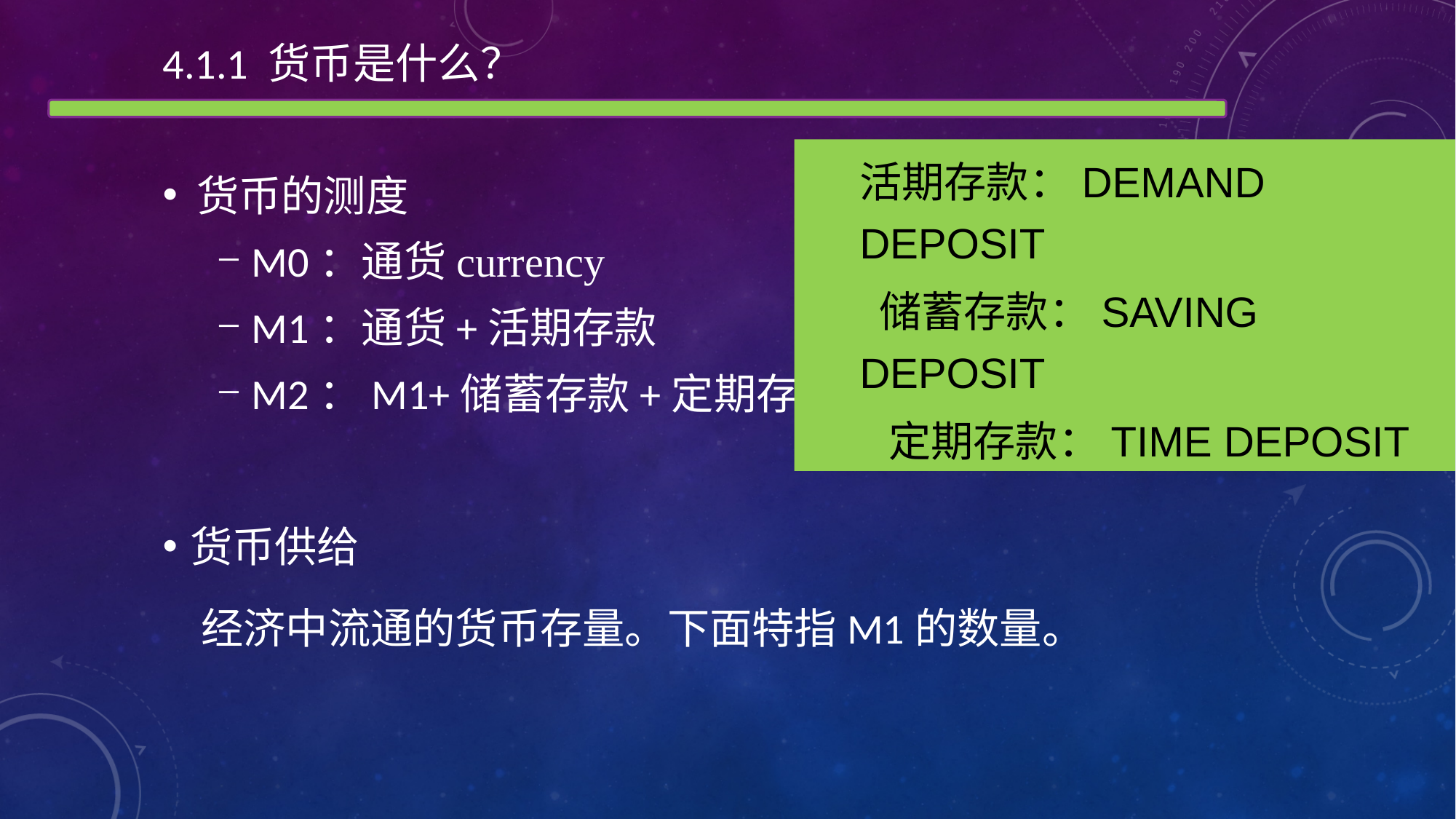

4.1.1 货币是什么？

货币的测度
M0：通货currency
M1：通货+活期存款
M2：M1+储蓄存款+定期存款

货币供给
   经济中流通的货币存量。下面特指M1的数量。

活期存款：demand deposit
 储蓄存款：SAVING DEPOSIT
  定期存款：time deposit